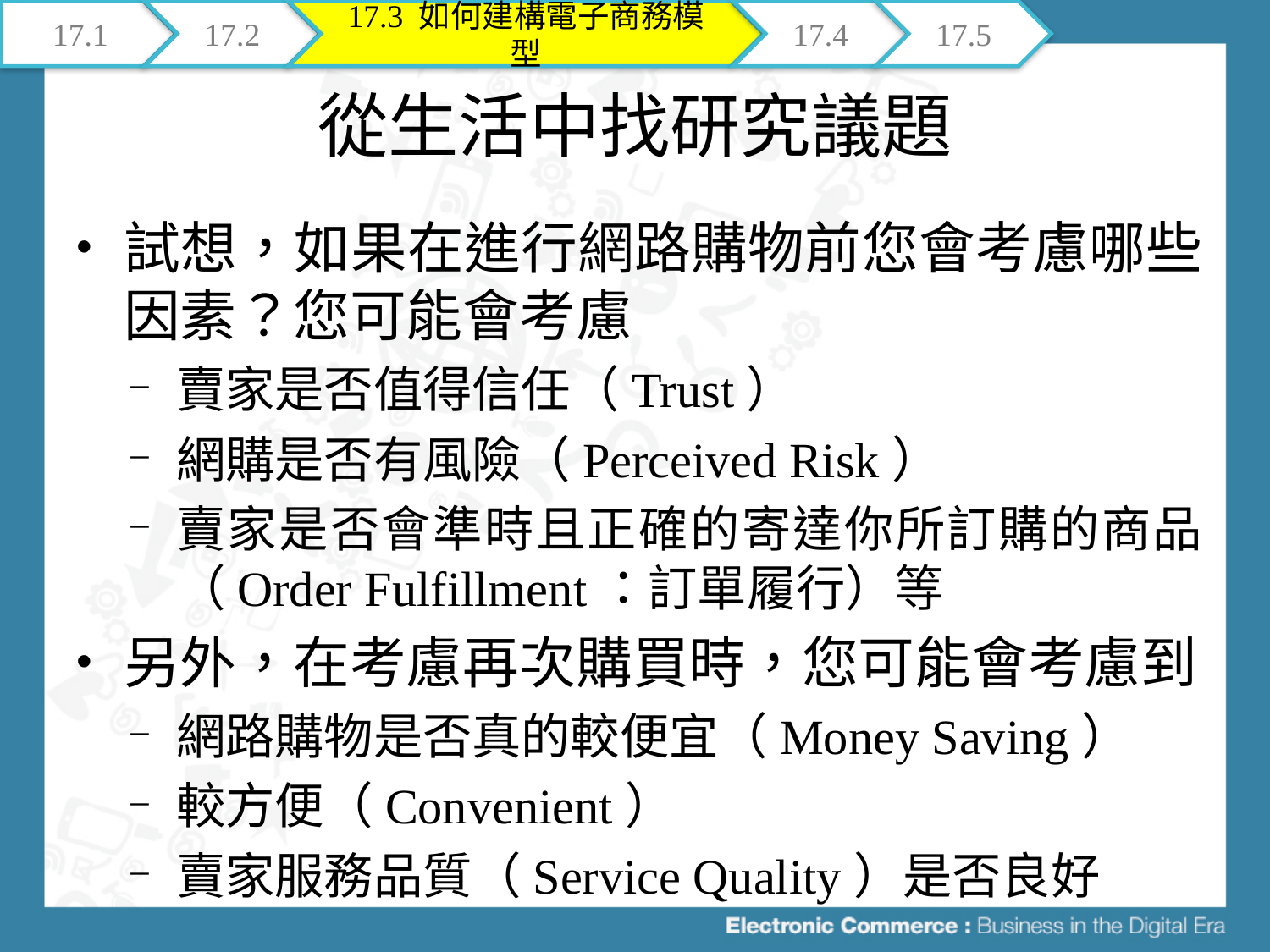

17.1
17.2
17.3 如何建構電子商務模型
17.4
17.5
# 從生活中找研究議題
試想，如果在進行網路購物前您會考慮哪些因素？您可能會考慮
賣家是否值得信任（Trust）
網購是否有風險（Perceived Risk）
賣家是否會準時且正確的寄達你所訂購的商品（Order Fulfillment：訂單履行）等
另外，在考慮再次購買時，您可能會考慮到
網路購物是否真的較便宜（Money Saving）
較方便（Convenient）
賣家服務品質（Service Quality）是否良好